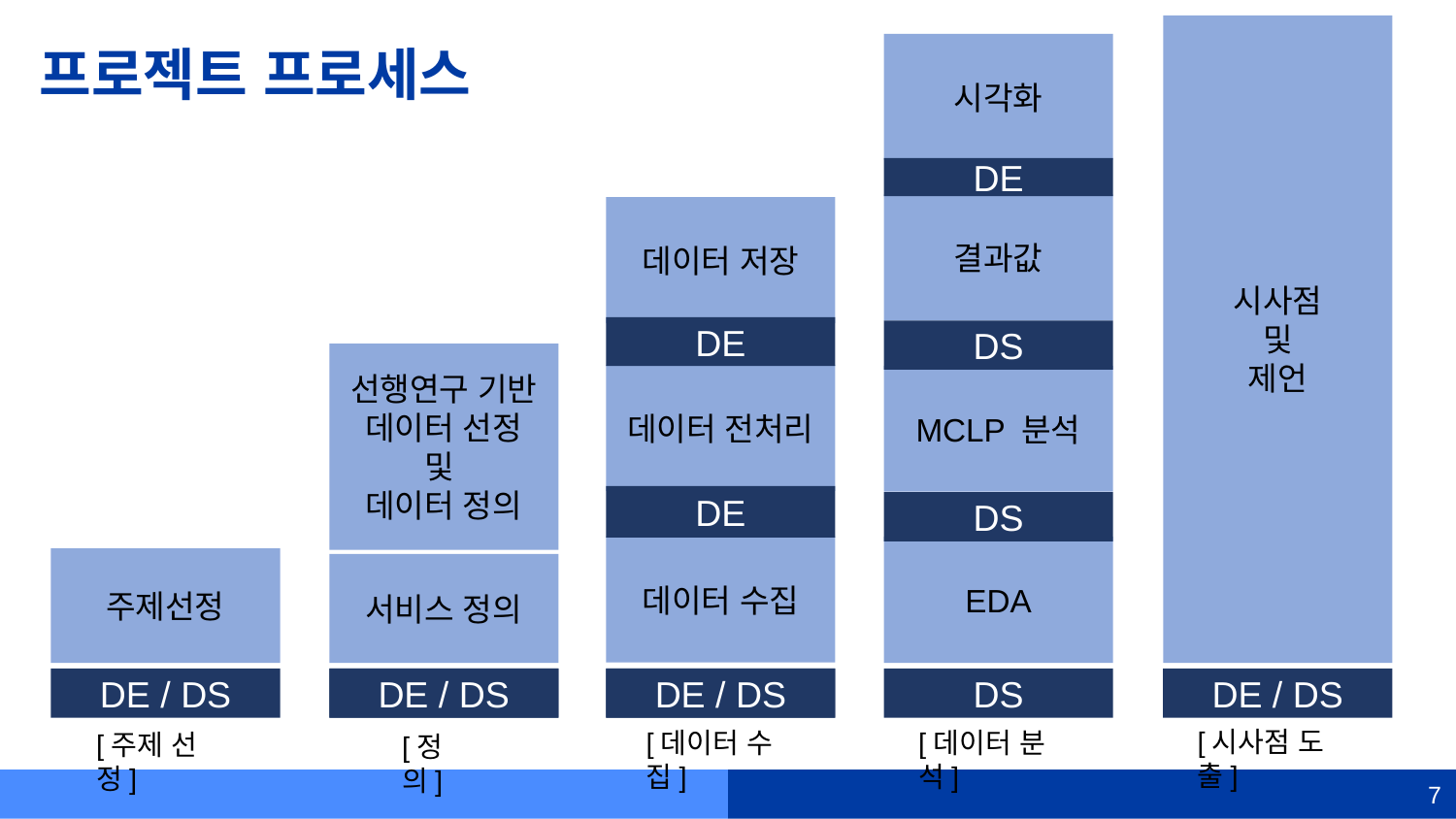

시사점
및
제언
# 프로젝트 프로세스
시각화
DE
결과값
데이터 저장
DE
DS
선행연구 기반
데이터 선정
및
데이터 정의
데이터 전처리
MCLP 분석
DE
DS
데이터 수집
EDA
주제선정
서비스 정의
DE / DS
DE
DE / DS
DS
DE / DS
DS
DE / DS
[시사점 도출]
[데이터 분석]
[데이터 수집]
[주제 선정]
[정의]
7